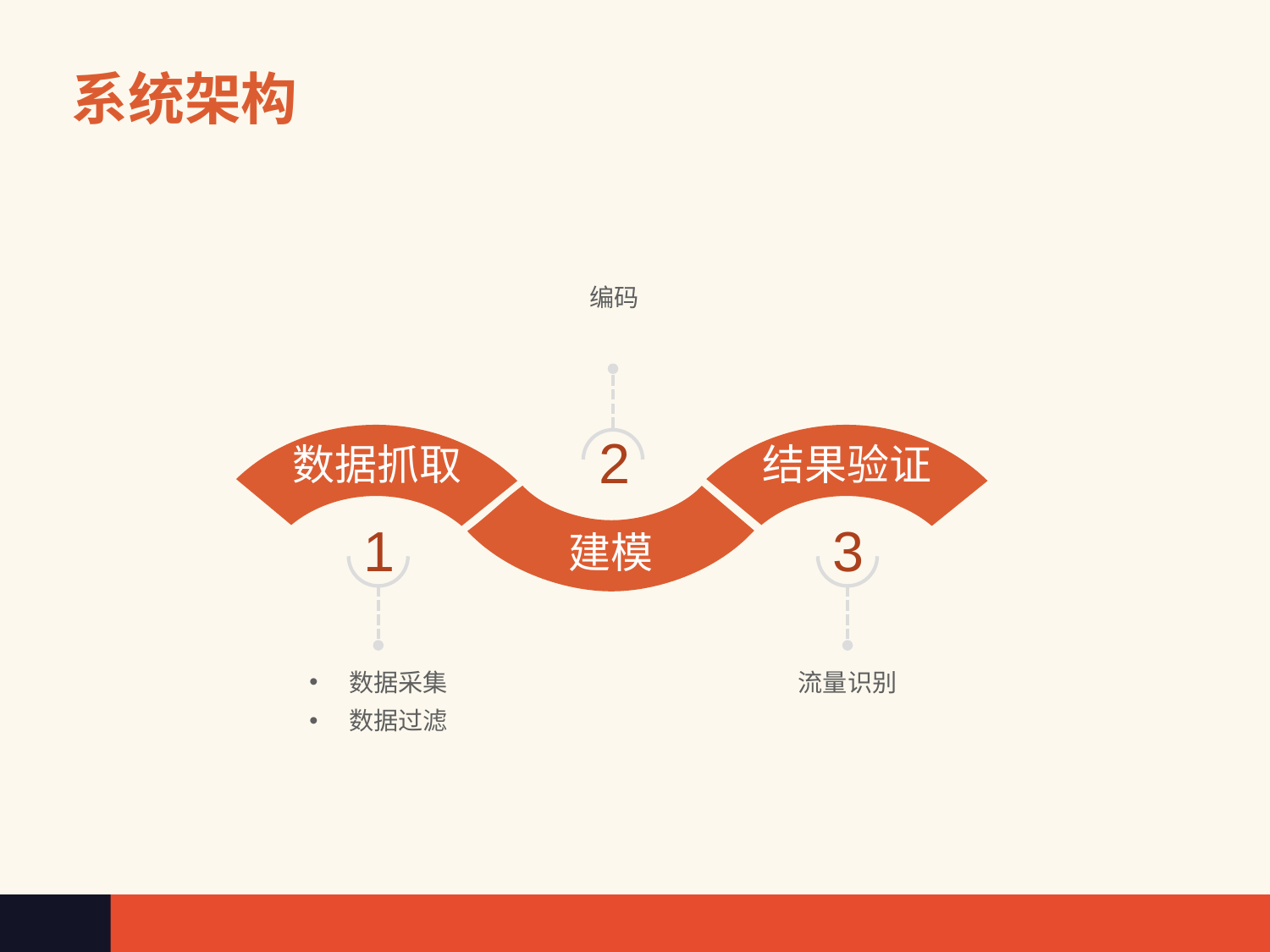

# 系统架构
编码
数据抓取
结果验证

2
建模
1
3

数据采集
数据过滤
流量识别